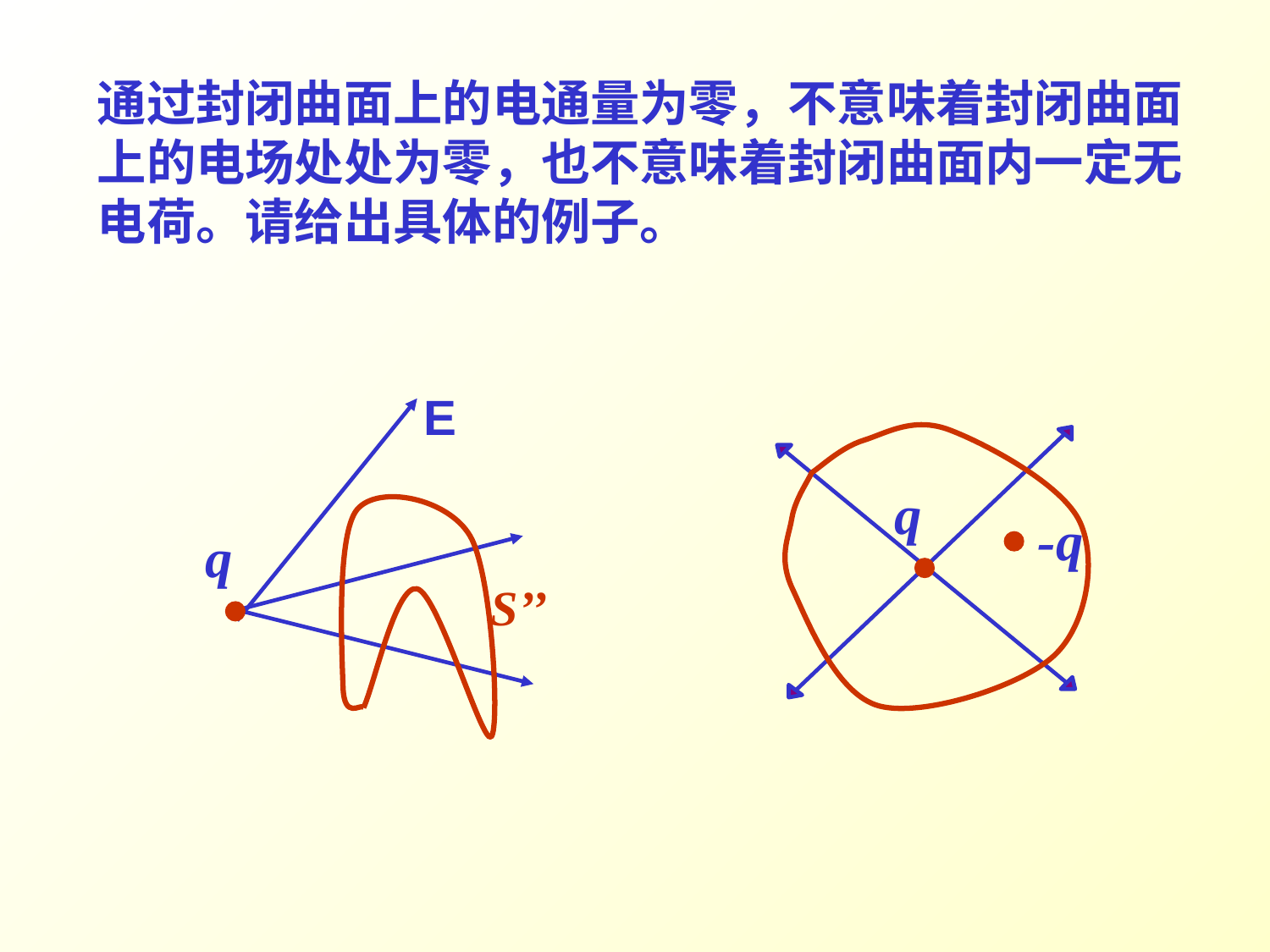

通过封闭曲面上的电通量为零，不意味着封闭曲面上的电场处处为零，也不意味着封闭曲面内一定无电荷。请给出具体的例子。
E

q
•

q
•
S’’
•
-q